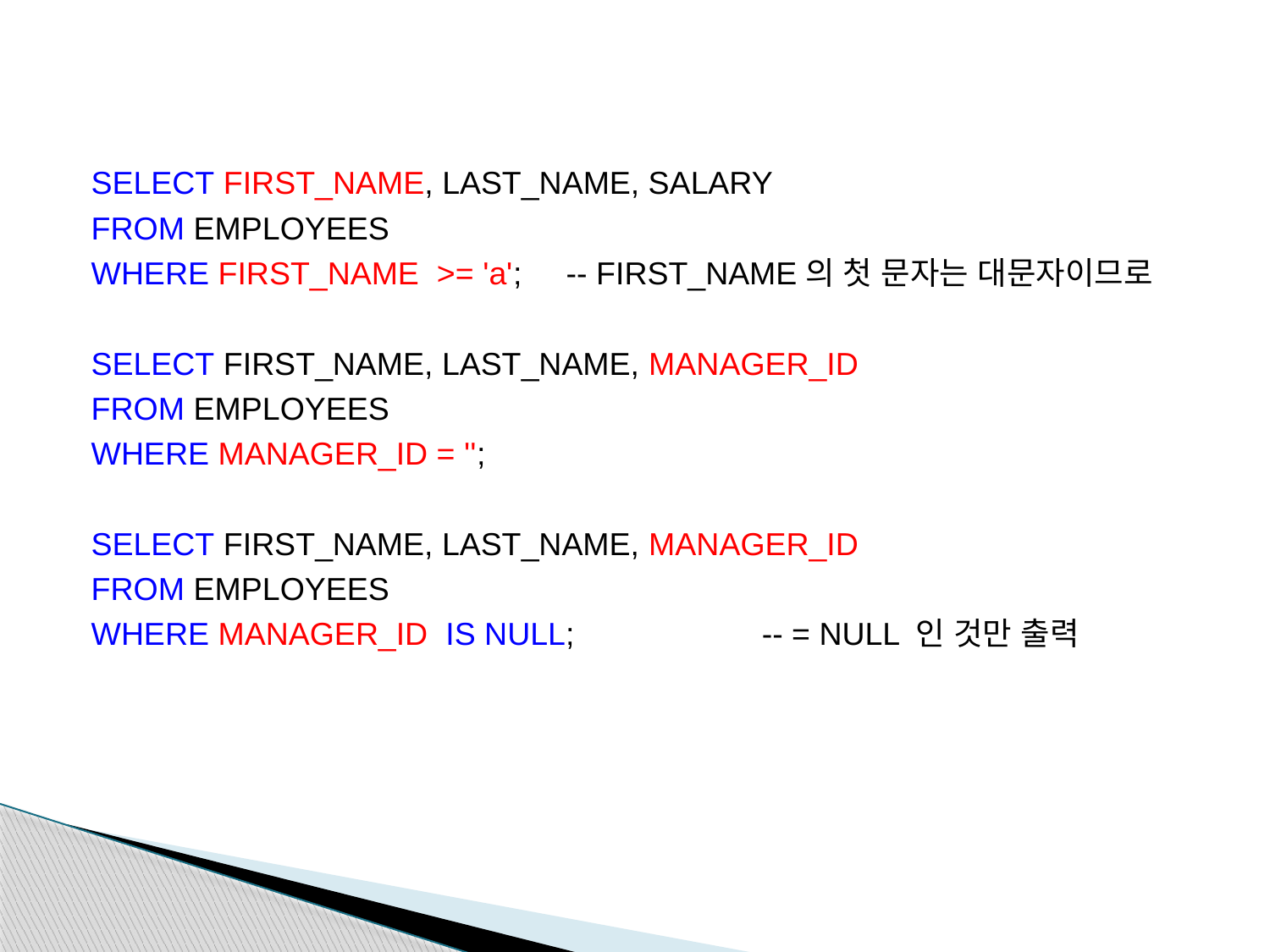

SELECT FIRST_NAME, LAST_NAME, SALARY
FROM EMPLOYEES
WHERE FIRST_NAME  >= 'a';     -- FIRST_NAME의 첫 문자는 대문자이므로

SELECT FIRST_NAME, LAST_NAME, MANAGER_ID
FROM EMPLOYEES
WHERE MANAGER_ID = '';

SELECT FIRST_NAME, LAST_NAME, MANAGER_ID
FROM EMPLOYEES
WHERE MANAGER_ID  IS NULL;		-- = NULL 인 것만 출력